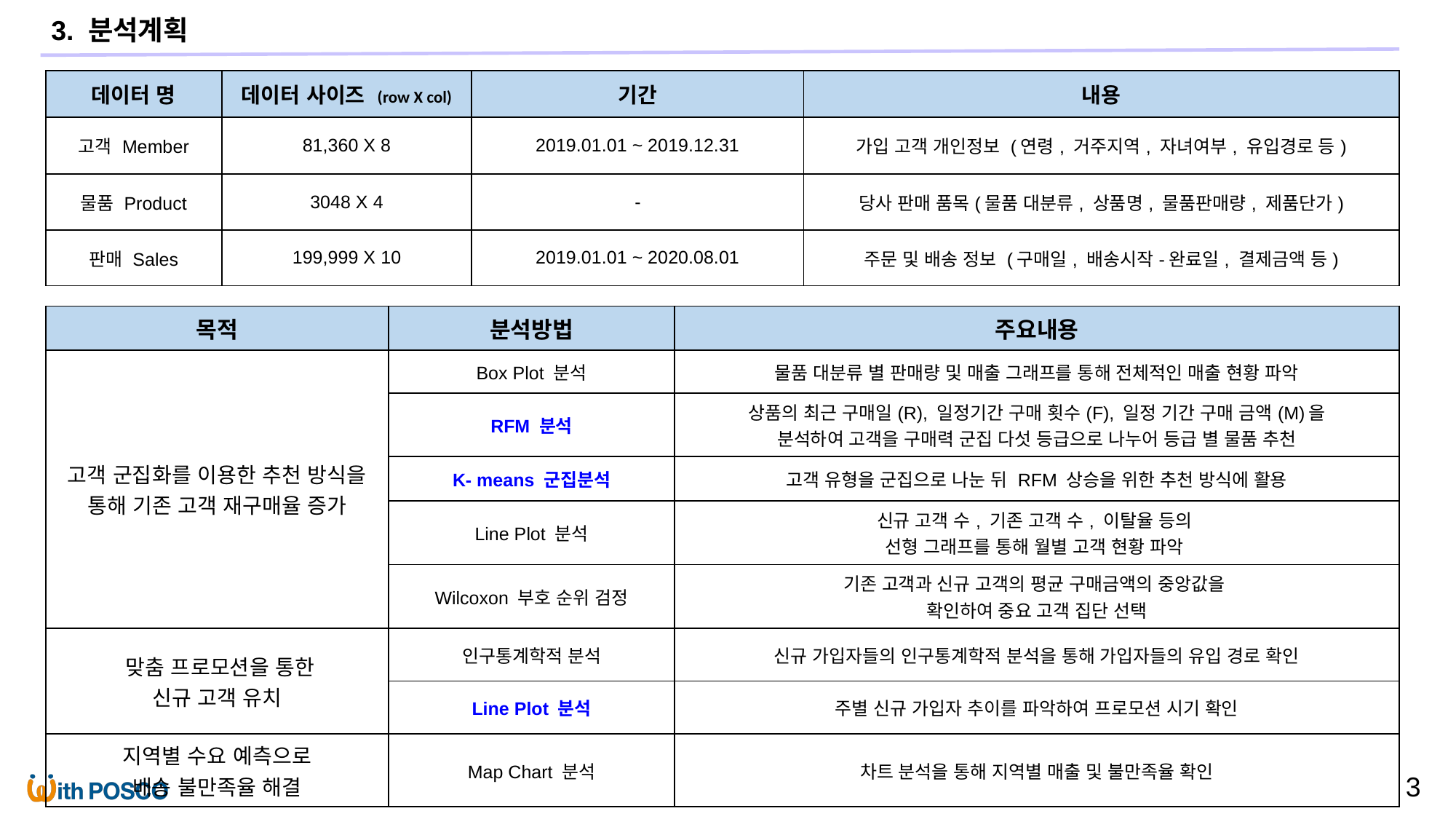

3. 분석계획

| 데이터 명 | 데이터 사이즈 (row X col) | 기간 | 내용 |
| --- | --- | --- | --- |
| 고객 Member | 81,360 X 8 | 2019.01.01 ~ 2019.12.31 | 가입 고객 개인정보 (연령, 거주지역, 자녀여부, 유입경로 등) |
| 물품 Product | 3048 X 4 | - | 당사 판매 품목(물품 대분류, 상품명, 물품판매량, 제품단가) |
| 판매 Sales | 199,999 X 10 | 2019.01.01 ~ 2020.08.01 | 주문 및 배송 정보 (구매일, 배송시작-완료일, 결제금액 등) |

| 목적 | 분석방법 | 주요내용 |
| --- | --- | --- |
| 고객 군집화를 이용한 추천 방식을 통해 기존 고객 재구매율 증가 | Box Plot 분석 | 물품 대분류 별 판매량 및 매출 그래프를 통해 전체적인 매출 현황 파악 |
| 고객 군집화를 이용한 추천 방식을 통해 기존 고객 재구매율 증가 | RFM 분석 | 상품의 최근 구매일(R), 일정기간 구매 횟수(F), 일정 기간 구매 금액(M)을 분석하여 고객을 구매력 군집 다섯 등급으로 나누어 등급 별 물품 추천 |
|  | K- means 군집분석 | 고객 유형을 군집으로 나눈 뒤 RFM 상승을 위한 추천 방식에 활용 |
|  | Line Plot 분석 | 신규 고객 수, 기존 고객 수, 이탈율 등의 선형 그래프를 통해 월별 고객 현황 파악 |
|  | Wilcoxon 부호 순위 검정 | 기존 고객과 신규 고객의 평균 구매금액의 중앙값을 확인하여 중요 고객 집단 선택 |
| 맞춤 프로모션을 통한 신규 고객 유치 | 인구통계학적 분석 | 신규 가입자들의 인구통계학적 분석을 통해 가입자들의 유입 경로 확인 |
|  | Line Plot 분석 | 주별 신규 가입자 추이를 파악하여 프로모션 시기 확인 |
| 지역별 수요 예측으로 배송 불만족율 해결 | Map Chart 분석 | 차트 분석을 통해 지역별 매출 및 불만족율 확인 |
3